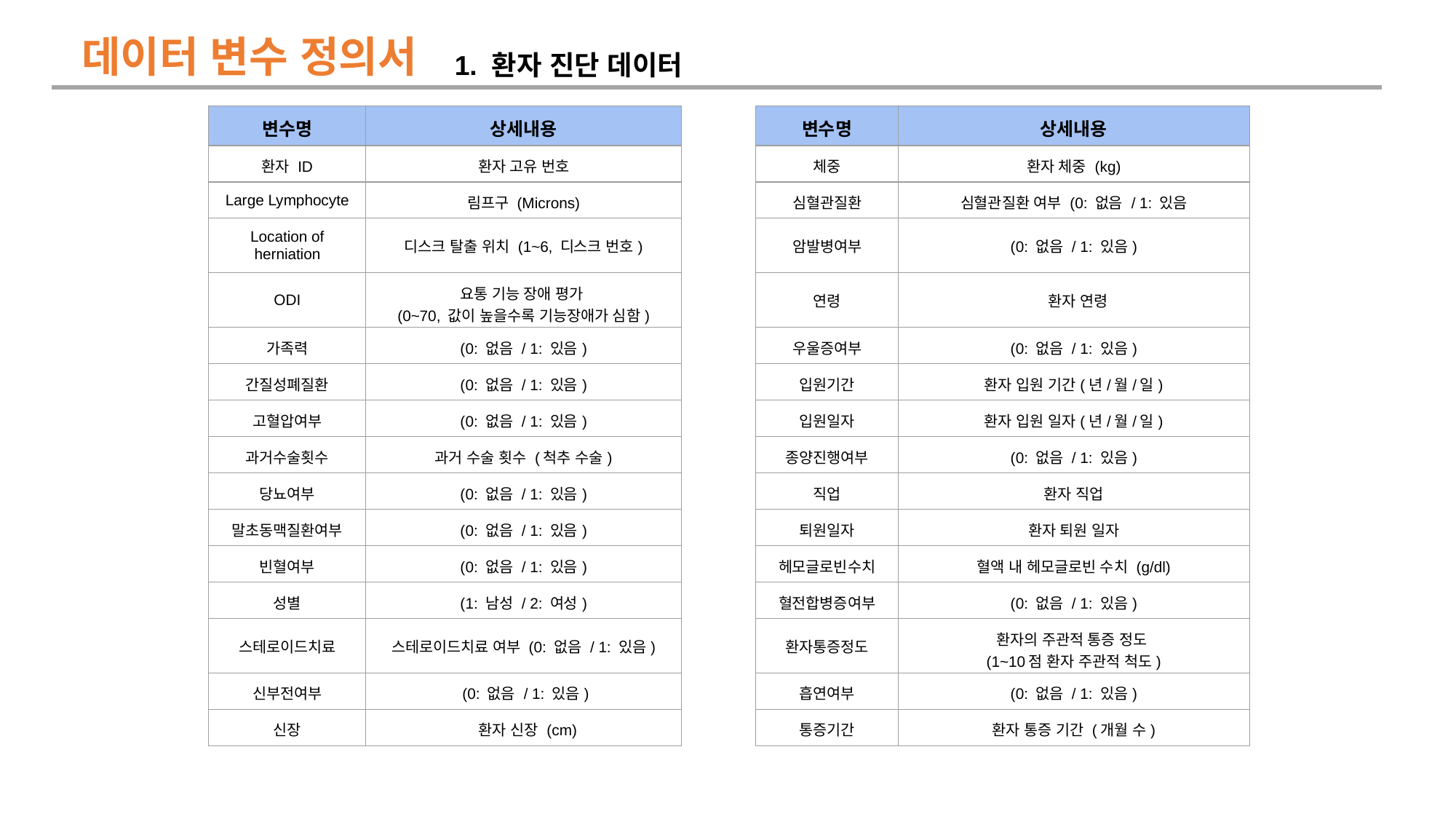

데이터 변수 정의서
1. 환자 진단 데이터

| 변수명 | 상세내용 |  | 변수명 | 상세내용 |
| --- | --- | --- | --- | --- |
| 환자 ID | 환자 고유 번호 |  | 체중 | 환자 체중 (kg) |
| Large Lymphocyte | 림프구 (Microns) |  | 심혈관질환 | 심혈관질환 여부 (0: 없음 / 1: 있음 |
| Location of herniation | 디스크 탈출 위치 (1~6, 디스크 번호) |  | 암발병여부 | (0: 없음 / 1: 있음) |
| ODI | 요통 기능 장애 평가 (0~70, 값이 높을수록 기능장애가 심함) |  | 연령 | 환자 연령 |
| 가족력 | (0: 없음 / 1: 있음) |  | 우울증여부 | (0: 없음 / 1: 있음) |
| 간질성폐질환 | (0: 없음 / 1: 있음) |  | 입원기간 | 환자 입원 기간(년/월/일) |
| 고혈압여부 | (0: 없음 / 1: 있음) |  | 입원일자 | 환자 입원 일자(년/월/일) |
| 과거수술횟수 | 과거 수술 횟수 (척추 수술) |  | 종양진행여부 | (0: 없음 / 1: 있음) |
| 당뇨여부 | (0: 없음 / 1: 있음) |  | 직업 | 환자 직업 |
| 말초동맥질환여부 | (0: 없음 / 1: 있음) |  | 퇴원일자 | 환자 퇴원 일자 |
| 빈혈여부 | (0: 없음 / 1: 있음) |  | 헤모글로빈수치 | 혈액 내 헤모글로빈 수치 (g/dl) |
| 성별 | (1: 남성 / 2: 여성) |  | 혈전합병증여부 | (0: 없음 / 1: 있음) |
| 스테로이드치료 | 스테로이드치료 여부 (0: 없음 / 1: 있음) |  | 환자통증정도 | 환자의 주관적 통증 정도 (1~10점 환자 주관적 척도) |
| 신부전여부 | (0: 없음 / 1: 있음) |  | 흡연여부 | (0: 없음 / 1: 있음) |
| 신장 | 환자 신장 (cm) |  | 통증기간 | 환자 통증 기간 (개월 수) |